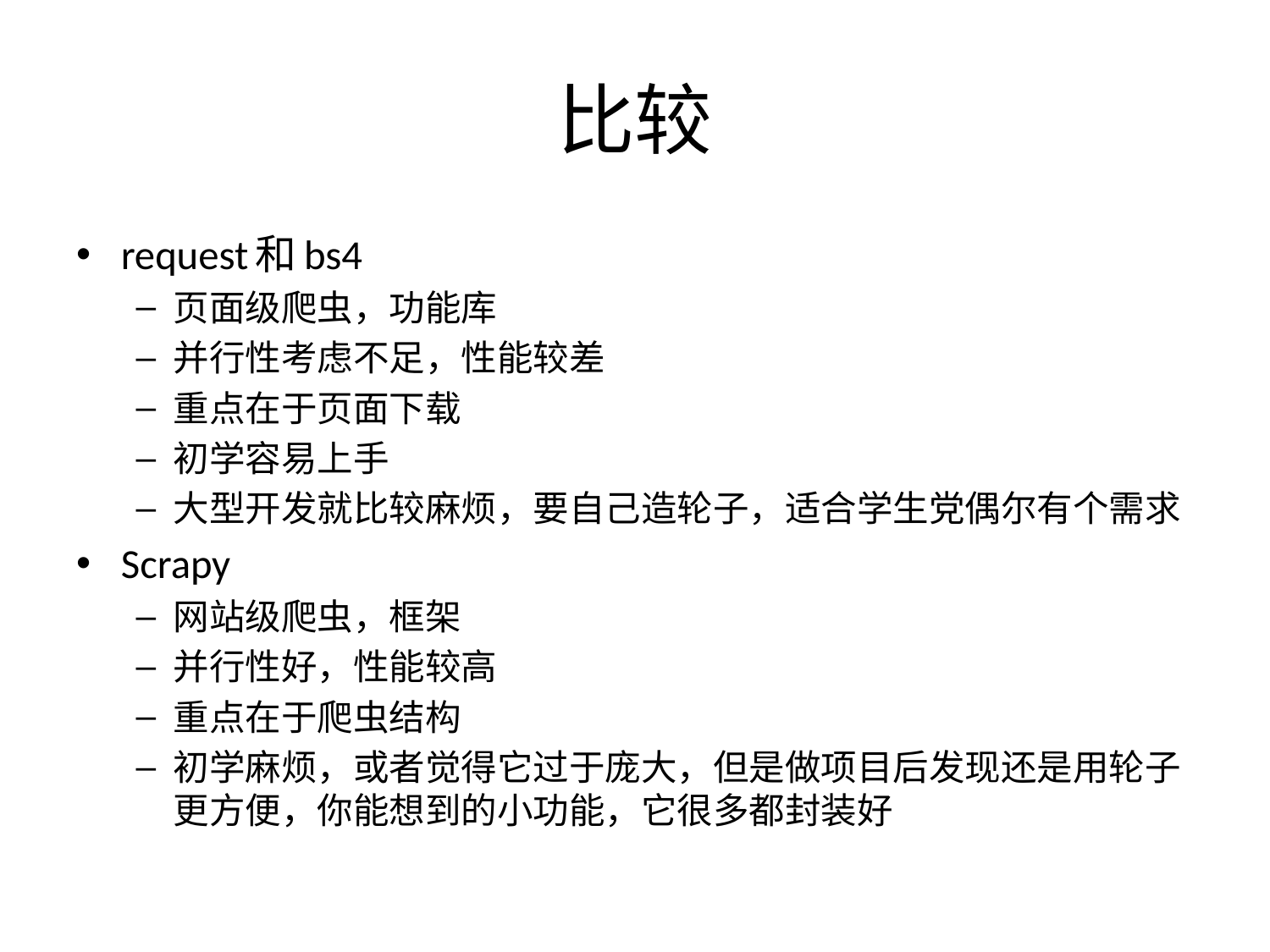

# 比较
request和bs4
页面级爬虫，功能库
并行性考虑不足，性能较差
重点在于页面下载
初学容易上手
大型开发就比较麻烦，要自己造轮子，适合学生党偶尔有个需求
Scrapy
网站级爬虫，框架
并行性好，性能较高
重点在于爬虫结构
初学麻烦，或者觉得它过于庞大，但是做项目后发现还是用轮子更方便，你能想到的小功能，它很多都封装好